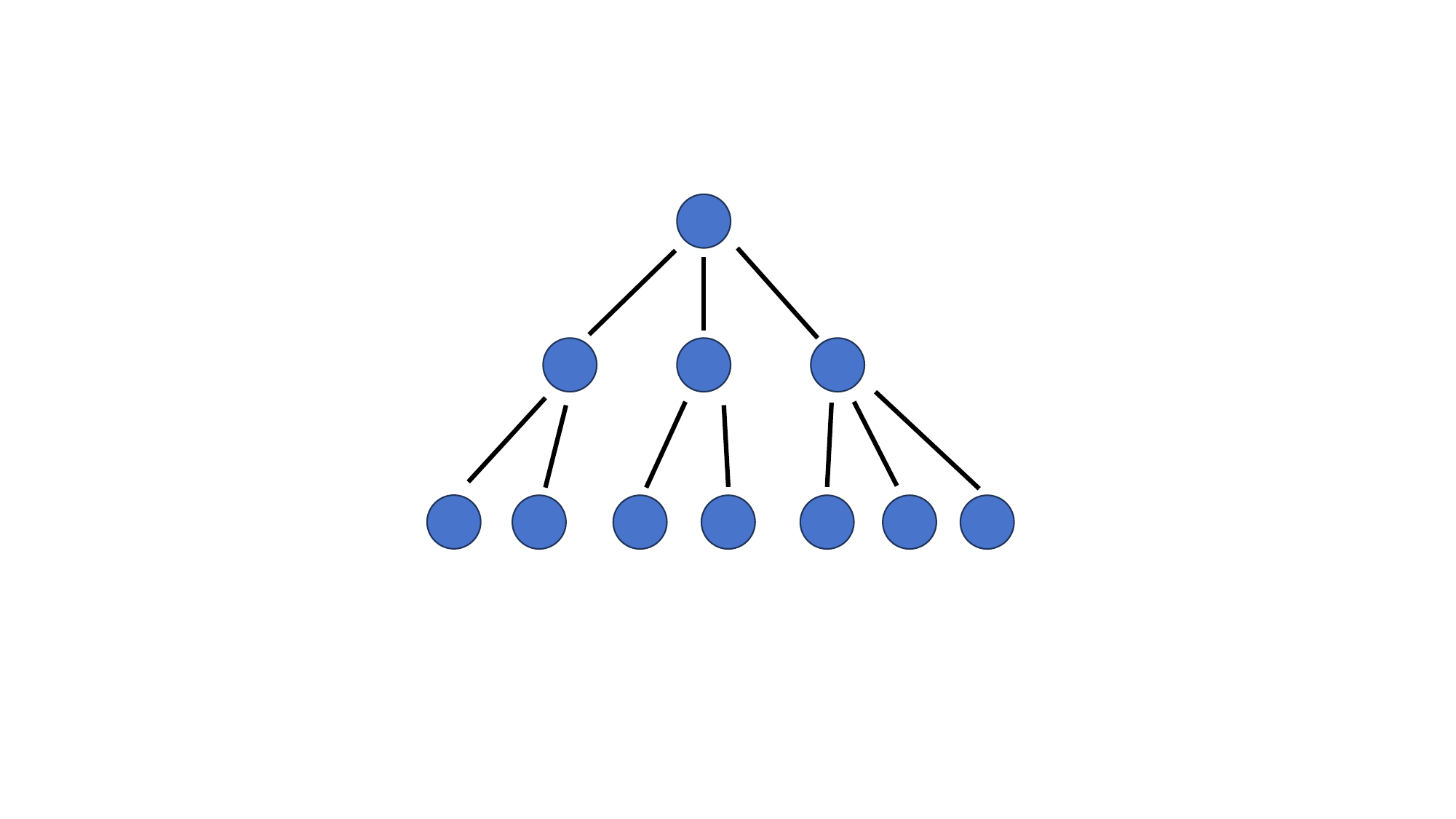

这个就是抽象后的树结构
你要是认识树状图
你就会发现他们是一样的
接下来我们来看一下树的一些概念